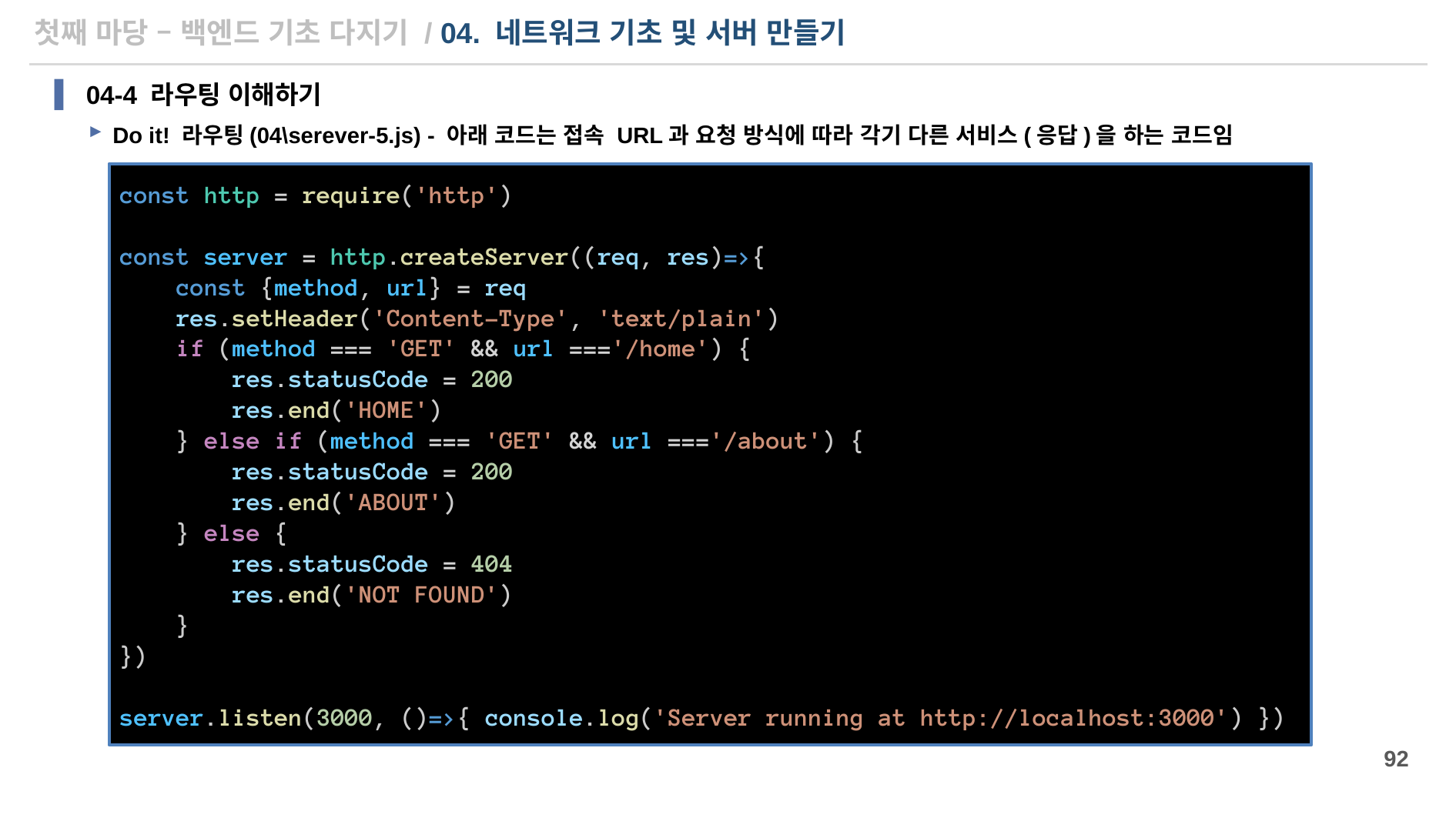

# 첫째 마당 – 백엔드 기초 다지기 / 04. 네트워크 기초 및 서버 만들기
04-4 라우팅 이해하기
Do it! 라우팅(04\serever-5.js) - 아래 코드는 접속 URL과 요청 방식에 따라 각기 다른 서비스(응답)을 하는 코드임

const http = require('http')
const server = http.createServer((req, res)=>{
    const {method, url} = req
    res.setHeader('Content-Type', 'text/plain')
    if (method === 'GET' && url ==='/home') {
        res.statusCode = 200
        res.end('HOME')
    } else if (method === 'GET' && url ==='/about') {
        res.statusCode = 200
        res.end('ABOUT')
    } else {
        res.statusCode = 404
        res.end('NOT FOUND')
    }
})
server.listen(3000, ()=>{ console.log('Server running at http://localhost:3000') })
92